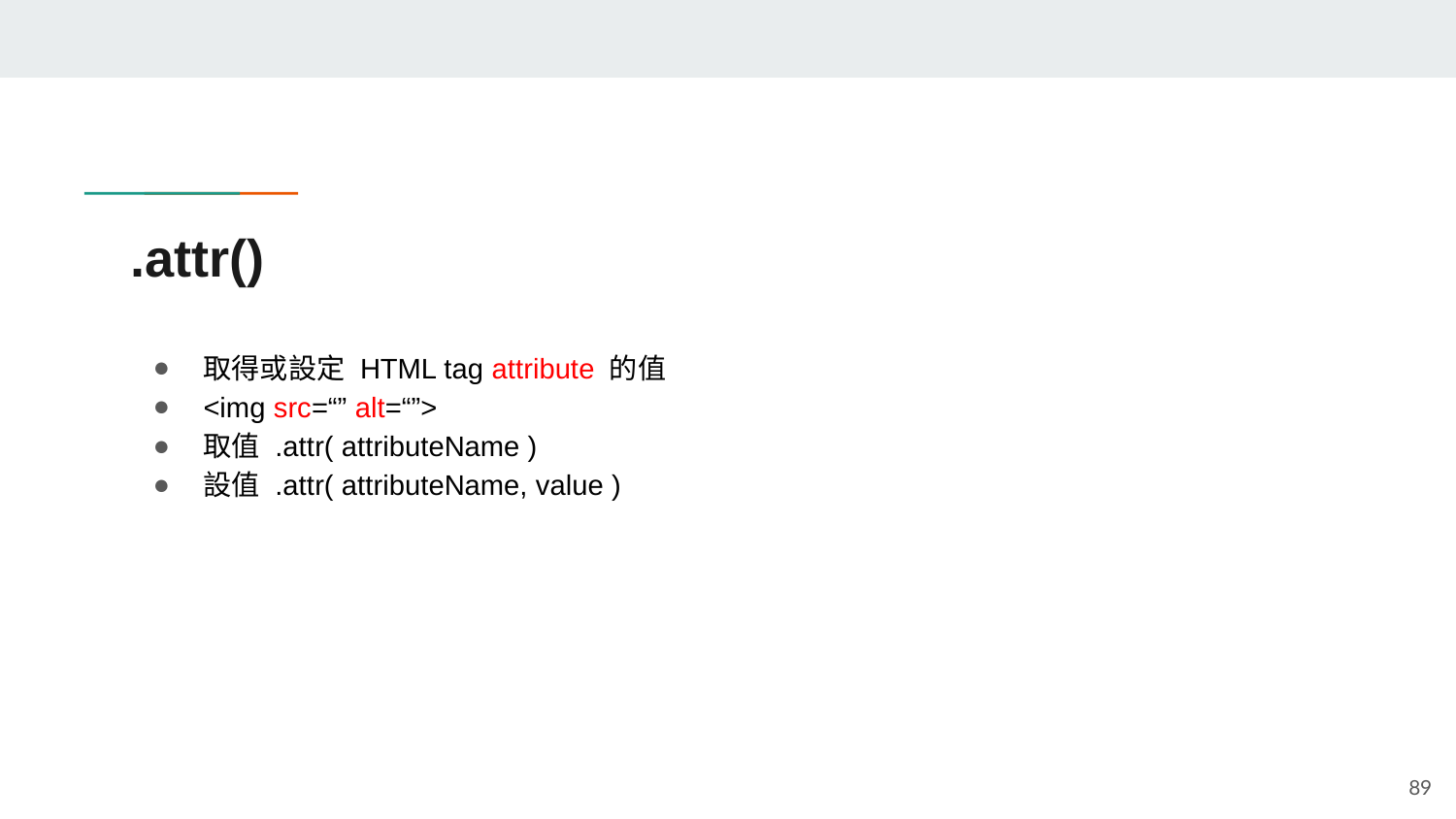

# .attr()
取得或設定 HTML tag attribute 的值
<img src=“” alt=“”>
取值 .attr( attributeName )
設值 .attr( attributeName, value )

89